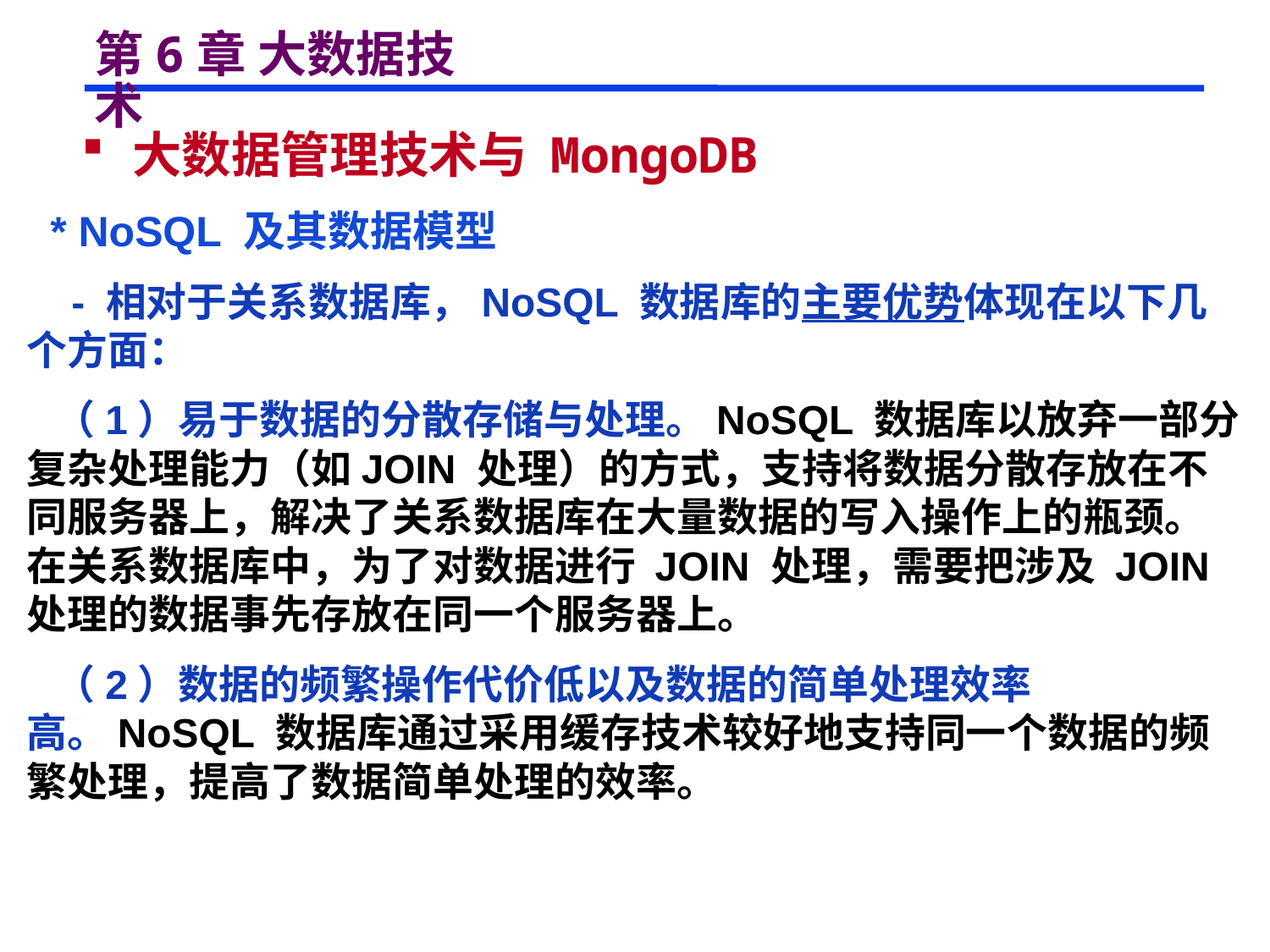

# 第6章 大数据技术
 大数据管理技术与 MongoDB
  * NoSQL 及其数据模型
    - 相对于关系数据库，NoSQL 数据库的主要优势体现在以下几个方面：
  （1）易于数据的分散存储与处理。NoSQL 数据库以放弃一部分复杂处理能力（如JOIN 处理）的方式，支持将数据分散存放在不同服务器上，解决了关系数据库在大量数据的写入操作上的瓶颈。在关系数据库中，为了对数据进行 JOIN 处理，需要把涉及 JOIN 处理的数据事先存放在同一个服务器上。
  （2）数据的频繁操作代价低以及数据的简单处理效率高。NoSQL 数据库通过采用缓存技术较好地支持同一个数据的频繁处理，提高了数据简单处理的效率。